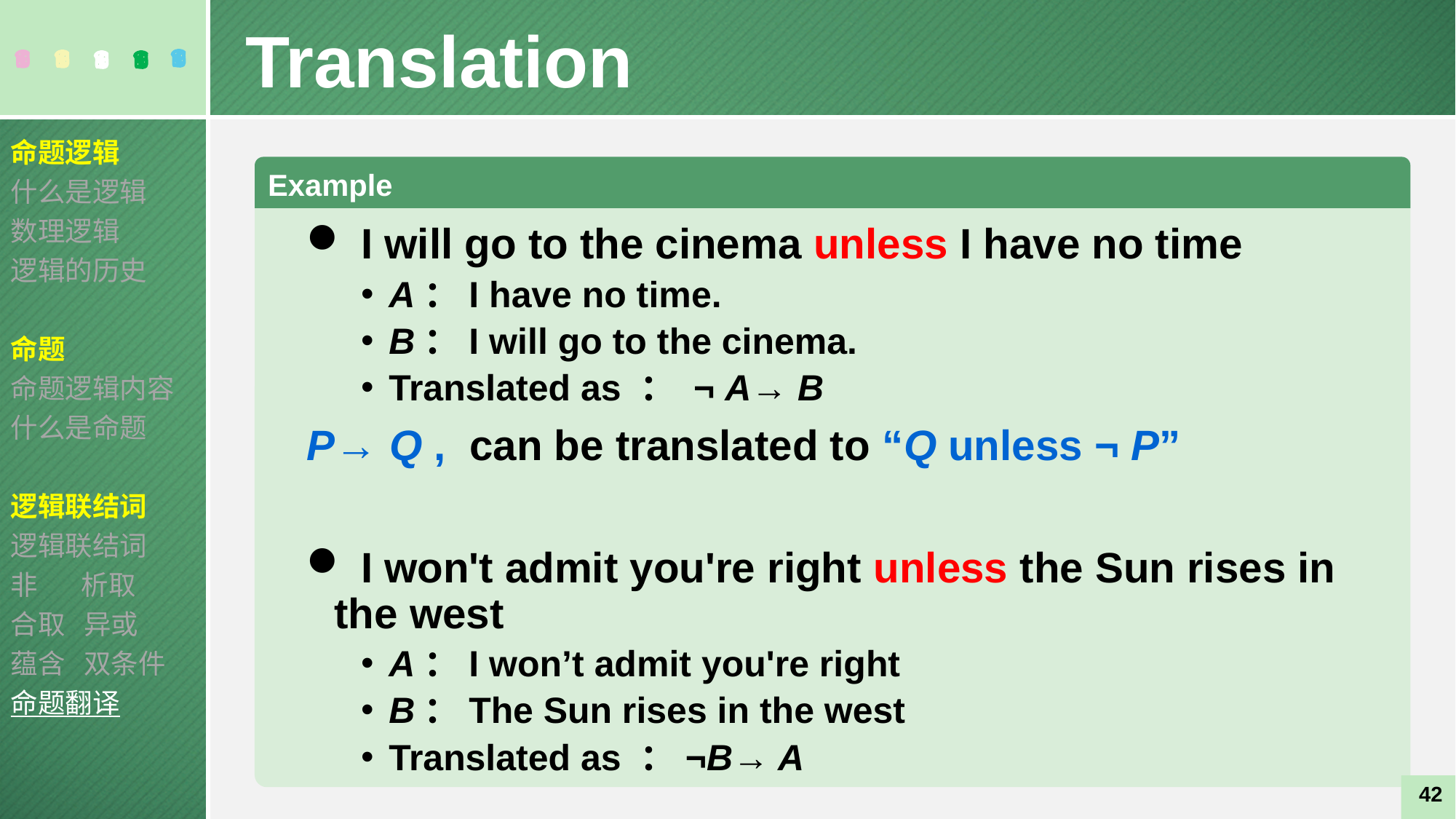

Translation

命题逻辑
什么是逻辑
数理逻辑
逻辑的历史

命题
命题逻辑内容
什么是命题

逻辑联结词
逻辑联结词
非       析取
合取   异或
蕴含   双条件
命题翻译
Example

 I will go to the cinema unless I have no time
A：I have no time.
B：I will go to the cinema.
Translated as ： ¬ A→ B
P→ Q ,  can be translated to “Q unless ¬ P”

 I won't admit you're right unless the Sun rises in the west
A：I won’t admit you're right
B：The Sun rises in the west
Translated as ：¬B→ A

42